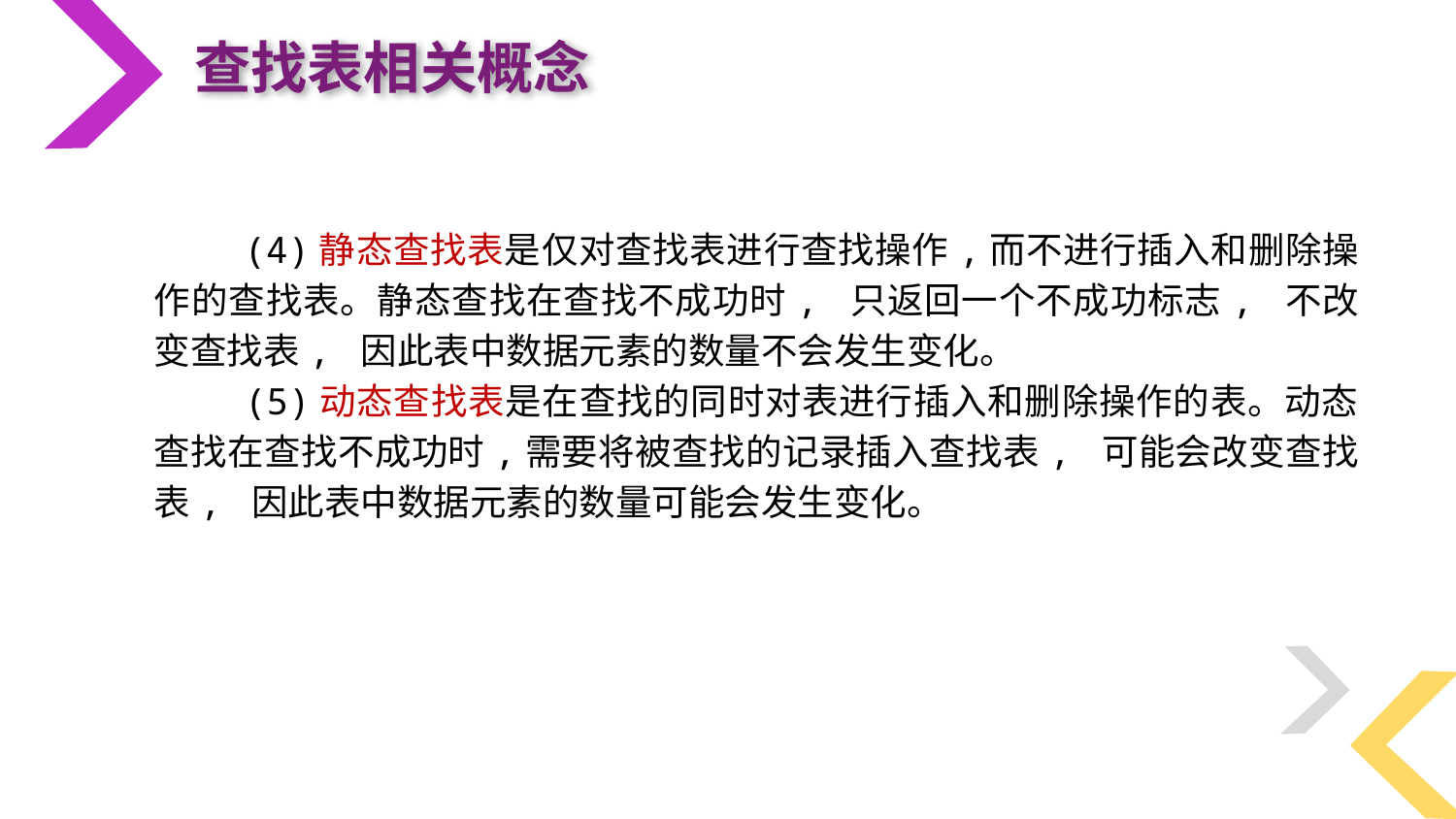

查找表相关概念
    (4)静态查找表是仅对查找表进行查找操作,而不进行插入和删除操作的查找表。静态查找在查找不成功时, 只返回一个不成功标志, 不改变查找表, 因此表中数据元素的数量不会发生变化。
    (5)动态查找表是在查找的同时对表进行插入和删除操作的表。动态查找在查找不成功时,需要将被查找的记录插入查找表, 可能会改变查找表, 因此表中数据元素的数量可能会发生变化。